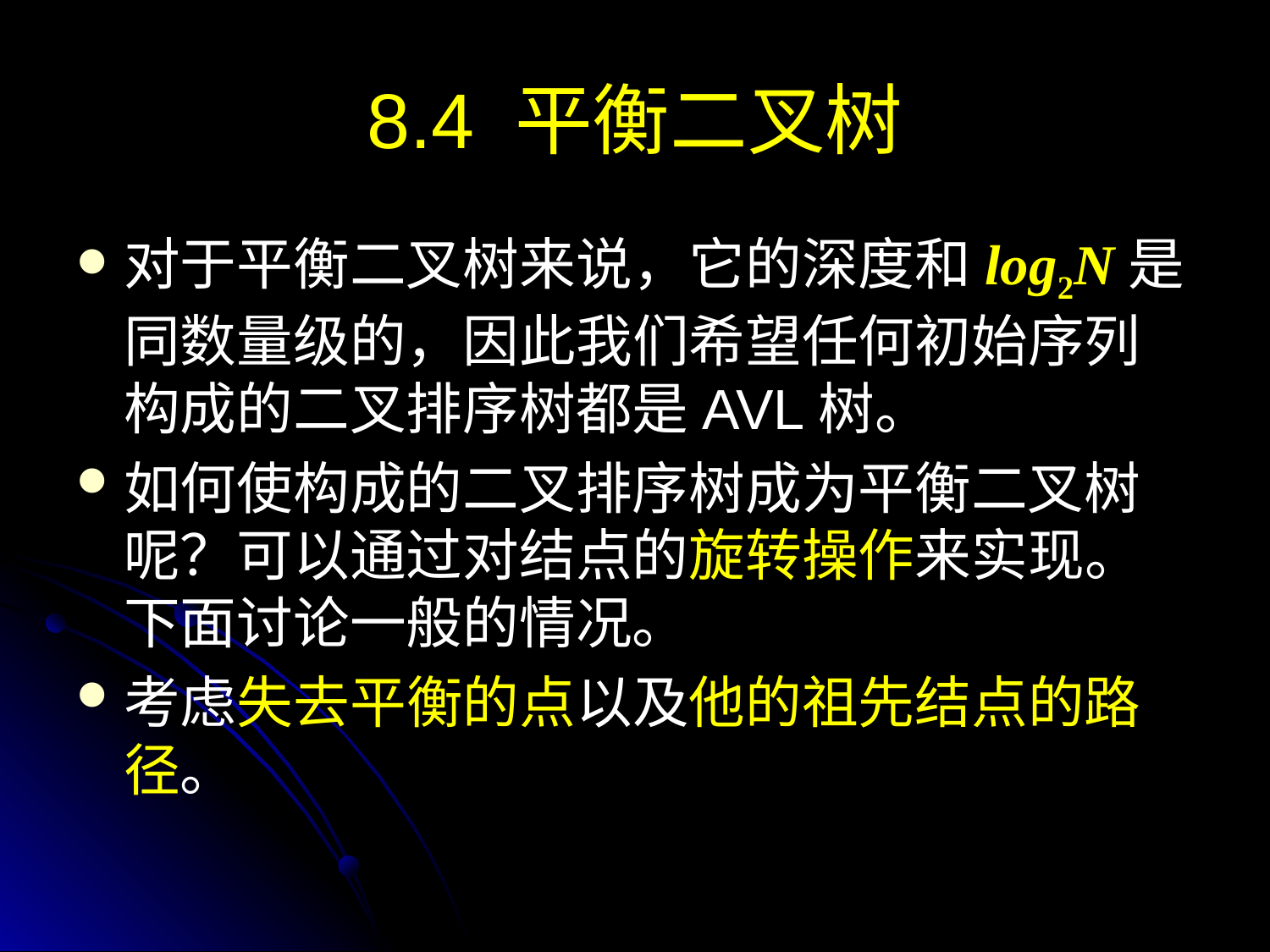

# 8.4 平衡二叉树
对于平衡二叉树来说，它的深度和log2N是同数量级的，因此我们希望任何初始序列构成的二叉排序树都是AVL树。
如何使构成的二叉排序树成为平衡二叉树呢？可以通过对结点的旋转操作来实现。下面讨论一般的情况。
考虑失去平衡的点以及他的祖先结点的路径。